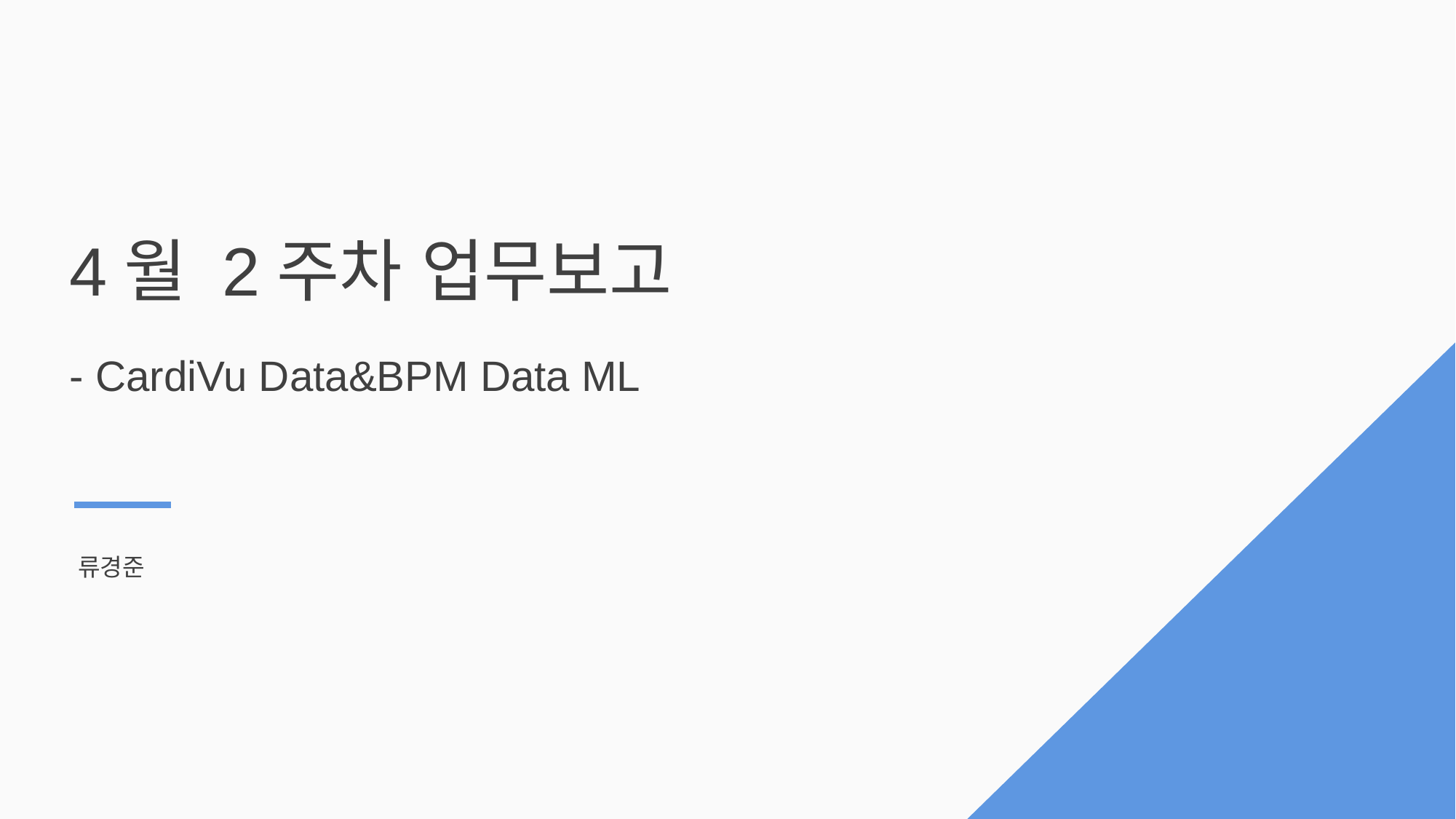

4월 2주차 업무보고

- CardiVu Data&BPM Data ML
류경준

1